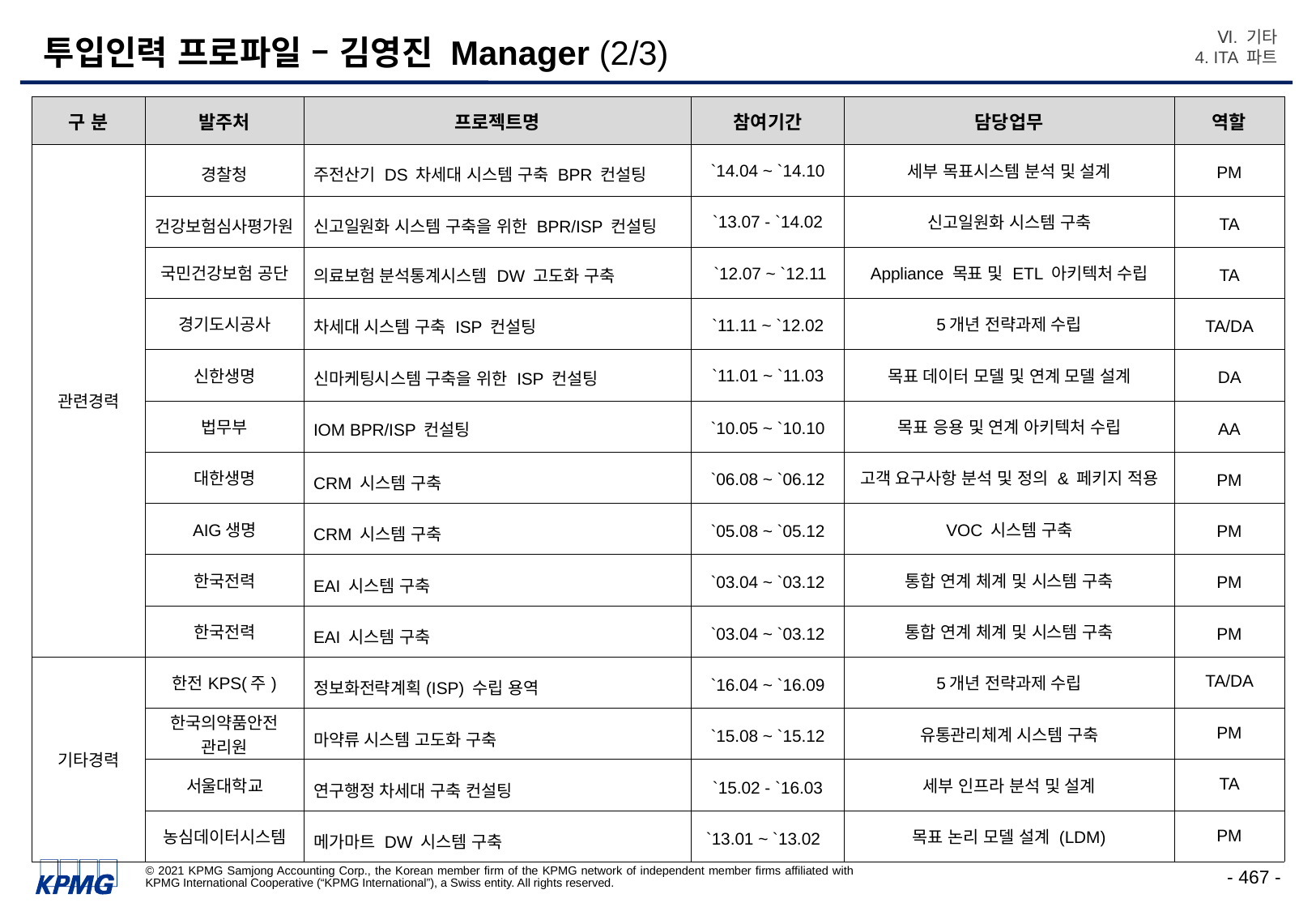

Ⅵ. 기타
4. ITA 파트
# 투입인력 프로파일 – 김영진 Manager (2/3)
| 구 분 | 발주처 | 프로젝트명 | 참여기간 | 담당업무 | 역할 |
| --- | --- | --- | --- | --- | --- |
| 관련경력 | 경찰청 | 주전산기 DS 차세대 시스템 구축 BPR 컨설팅 | `14.04 ~ `14.10 | 세부 목표시스템 분석 및 설계 | PM |
|  | 건강보험심사평가원 | 신고일원화 시스템 구축을 위한 BPR/ISP 컨설팅 | `13.07 - `14.02 | 신고일원화 시스템 구축 | TA |
|  | 국민건강보험 공단 | 의료보험 분석통계시스템 DW 고도화 구축 | `12.07 ~ `12.11 | Appliance 목표 및 ETL 아키텍처 수립 | TA |
|  | 경기도시공사 | 차세대 시스템 구축 ISP 컨설팅 | `11.11 ~ `12.02 | 5개년 전략과제 수립 | TA/DA |
|  | 신한생명 | 신마케팅시스템 구축을 위한 ISP 컨설팅 | `11.01 ~ `11.03 | 목표 데이터 모델 및 연계 모델 설계 | DA |
|  | 법무부 | IOM BPR/ISP 컨설팅 | `10.05 ~ `10.10 | 목표 응용 및 연계 아키텍처 수립 | AA |
|  | 대한생명 | CRM 시스템 구축 | `06.08 ~ `06.12 | 고객 요구사항 분석 및 정의 & 페키지 적용 | PM |
|  | AIG생명 | CRM 시스템 구축 | `05.08 ~ `05.12 | VOC 시스템 구축 | PM |
|  | 한국전력 | EAI 시스템 구축 | `03.04 ~ `03.12 | 통합 연계 체계 및 시스템 구축 | PM |
|  | 한국전력 | EAI 시스템 구축 | `03.04 ~ `03.12 | 통합 연계 체계 및 시스템 구축 | PM |
| 기타경력 | 한전KPS(주) | 정보화전략계획(ISP) 수립 용역 | `16.04 ~ `16.09 | 5개년 전략과제 수립 | TA/DA |
|  | 한국의약품안전 관리원 | 마약류 시스템 고도화 구축 | `15.08 ~ `15.12 | 유통관리체계 시스템 구축 | PM |
|  | 서울대학교 | 연구행정 차세대 구축 컨설팅 | `15.02 - `16.03 | 세부 인프라 분석 및 설계 | TA |
|  | 농심데이터시스템 | 메가마트 DW 시스템 구축 | `13.01 ~ `13.02 | 목표 논리 모델 설계 (LDM) | PM |